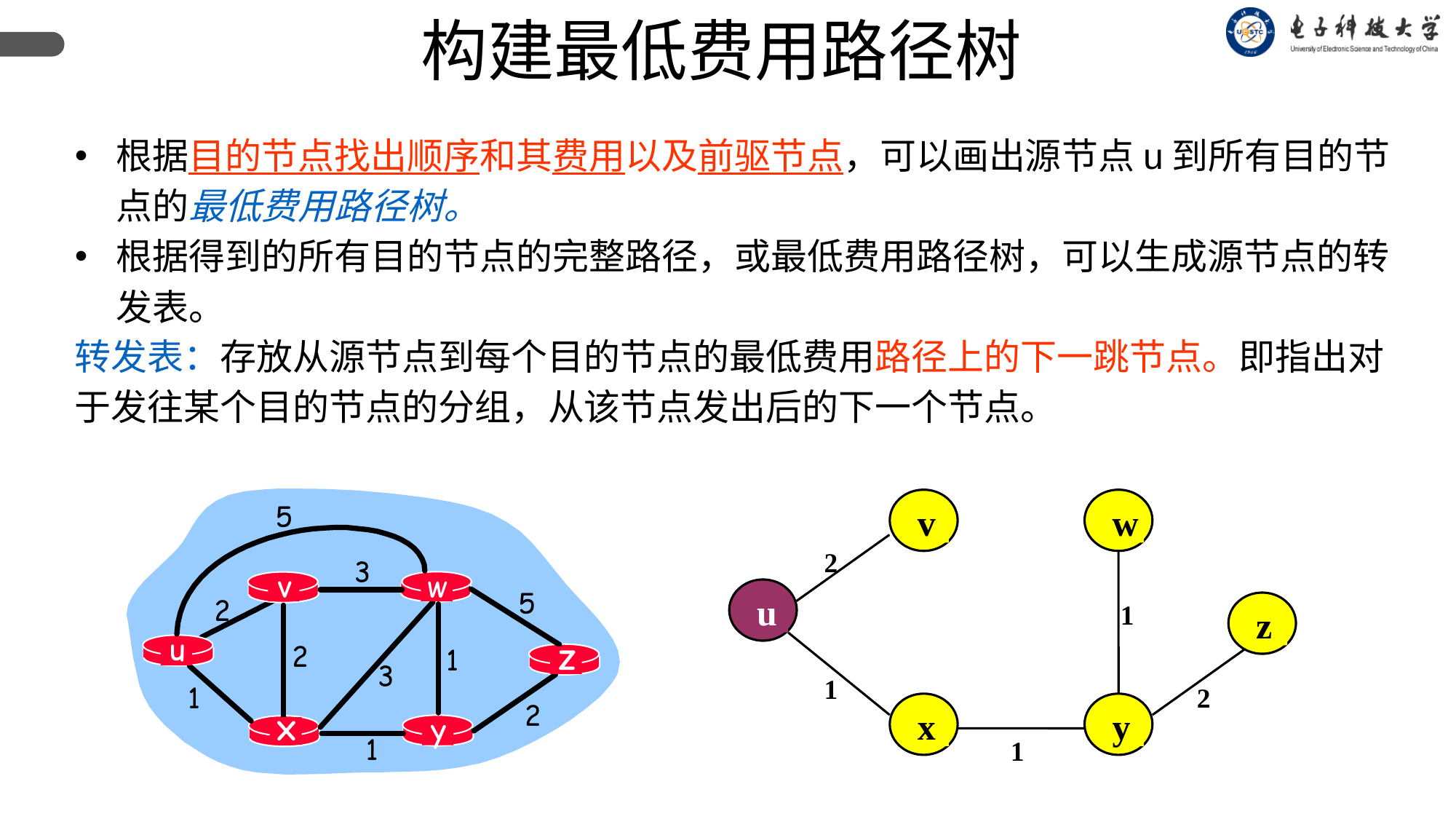

构建最低费用路径树
根据目的节点找出顺序和其费用以及前驱节点，可以画出源节点u到所有目的节点的最低费用路径树。
根据得到的所有目的节点的完整路径，或最低费用路径树，可以生成源节点的转发表。
转发表：存放从源节点到每个目的节点的最低费用路径上的下一跳节点。即指出对于发往某个目的节点的分组，从该节点发出后的下一个节点。

5

3
v

w

5

2

u

z

2

1

3

1
2
x

y

1

v
w

2

u
1

z

1
2

x
y

1